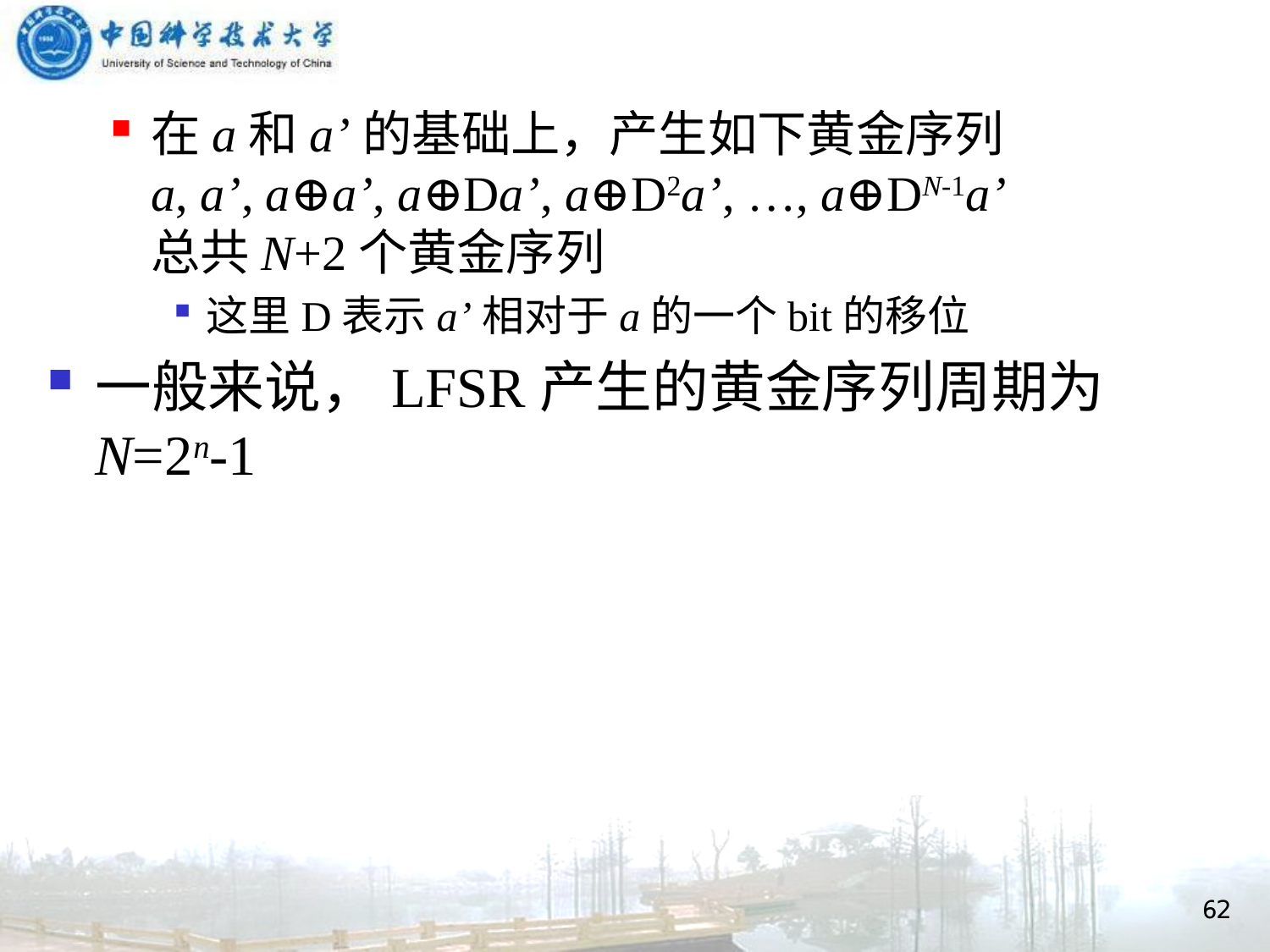

在a和a’的基础上，产生如下黄金序列
a, a’, a⊕a’, a⊕Da’, a⊕D2a’, …, a⊕DN-1a’
总共N+2个黄金序列
这里D表示a’相对于a的一个bit的移位
一般来说，LFSR产生的黄金序列周期为
N=2n-1

62